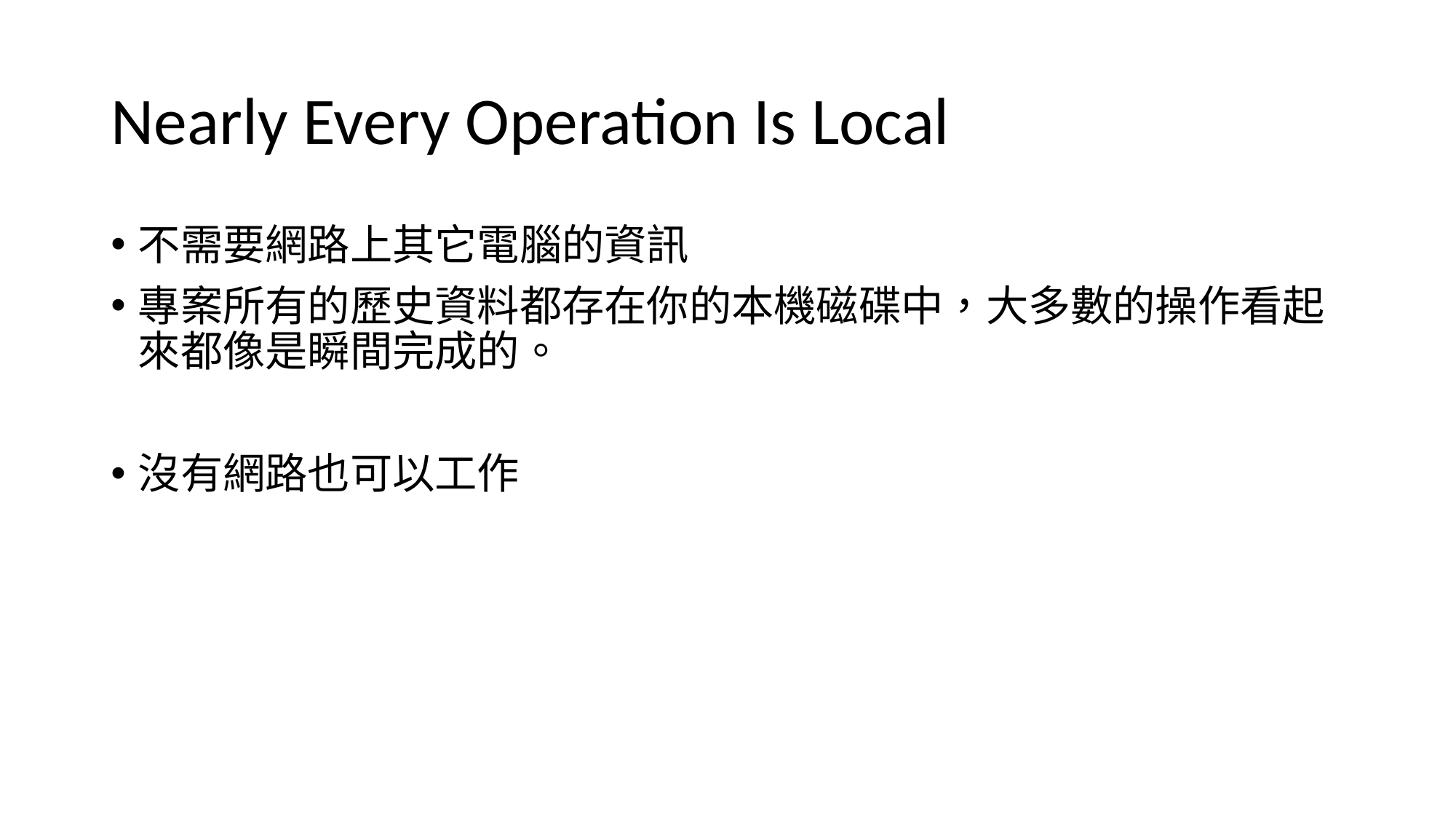

# Nearly Every Operation Is Local
不需要網路上其它電腦的資訊
專案所有的歷史資料都存在你的本機磁碟中，大多數的操作看起來都像是瞬間完成的。

沒有網路也可以工作